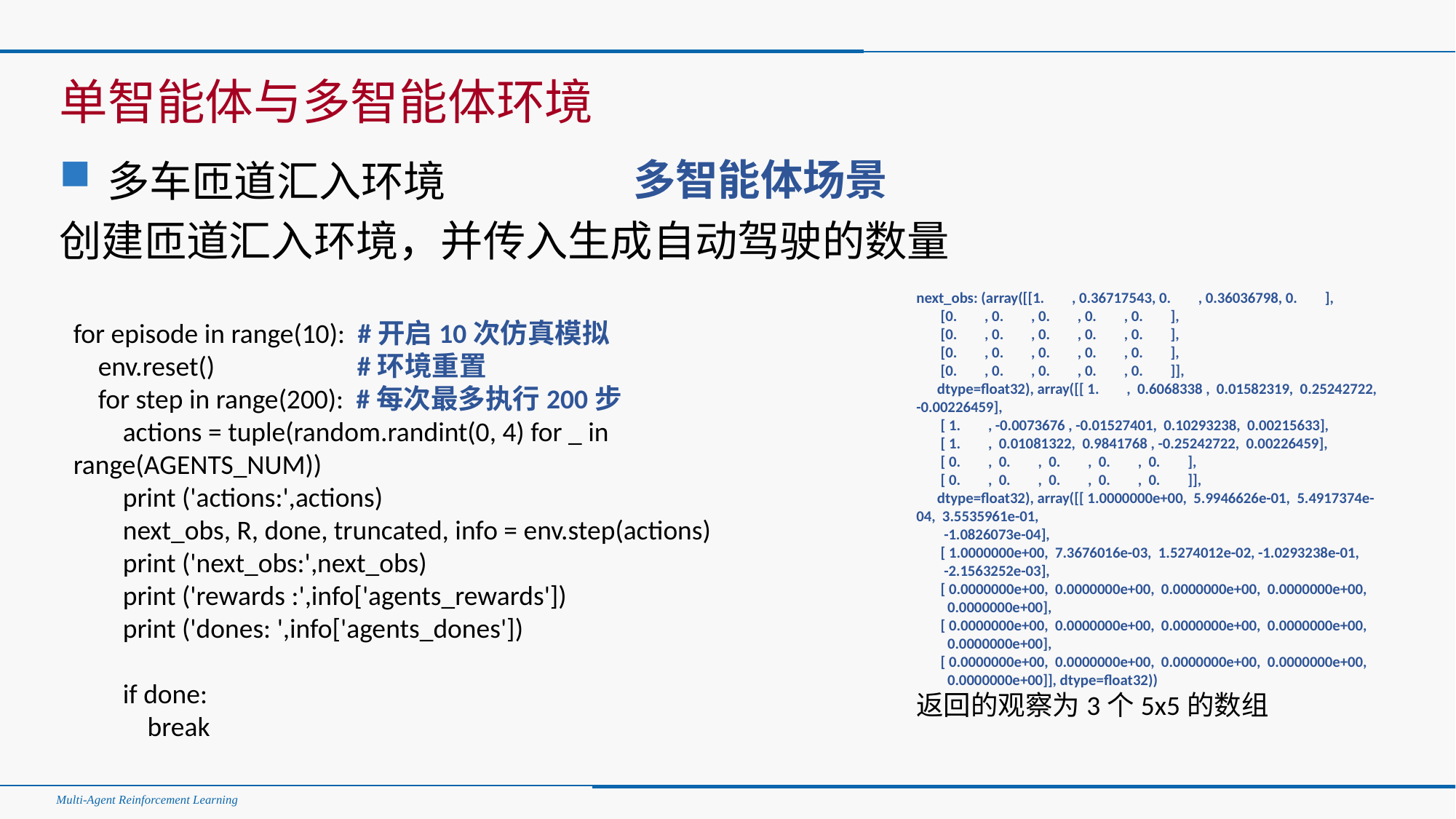

#
单智能体与多智能体环境
多智能体场景
多车匝道汇入环境
创建匝道汇入环境，并传入生成自动驾驶的数量
next_obs: (array([[1.        , 0.36717543, 0.        , 0.36036798, 0.        ],
       [0.        , 0.        , 0.        , 0.        , 0.        ],
       [0.        , 0.        , 0.        , 0.        , 0.        ],
       [0.        , 0.        , 0.        , 0.        , 0.        ],
       [0.        , 0.        , 0.        , 0.        , 0.        ]],
      dtype=float32), array([[ 1.        ,  0.6068338 ,  0.01582319,  0.25242722, -0.00226459],
       [ 1.        , -0.0073676 , -0.01527401,  0.10293238,  0.00215633],
       [ 1.        ,  0.01081322,  0.9841768 , -0.25242722,  0.00226459],
       [ 0.        ,  0.        ,  0.        ,  0.        ,  0.        ],
       [ 0.        ,  0.        ,  0.        ,  0.        ,  0.        ]],
      dtype=float32), array([[ 1.0000000e+00,  5.9946626e-01,  5.4917374e-04,  3.5535961e-01,
        -1.0826073e-04],
       [ 1.0000000e+00,  7.3676016e-03,  1.5274012e-02, -1.0293238e-01,
        -2.1563252e-03],
       [ 0.0000000e+00,  0.0000000e+00,  0.0000000e+00,  0.0000000e+00,
         0.0000000e+00],
       [ 0.0000000e+00,  0.0000000e+00,  0.0000000e+00,  0.0000000e+00,
         0.0000000e+00],
       [ 0.0000000e+00,  0.0000000e+00,  0.0000000e+00,  0.0000000e+00,
         0.0000000e+00]], dtype=float32))
返回的观察为3个5x5的数组
for episode in range(10):  #开启10次仿真模拟
    env.reset()                       #环境重置
    for step in range(200):  #每次最多执行200步
        actions = tuple(random.randint(0, 4) for _ in range(AGENTS_NUM))
        print ('actions:',actions)
        next_obs, R, done, truncated, info = env.step(actions)
        print ('next_obs:',next_obs)
        print ('rewards :',info['agents_rewards'])
        print ('dones: ',info['agents_dones'])

        if done:
            break
20